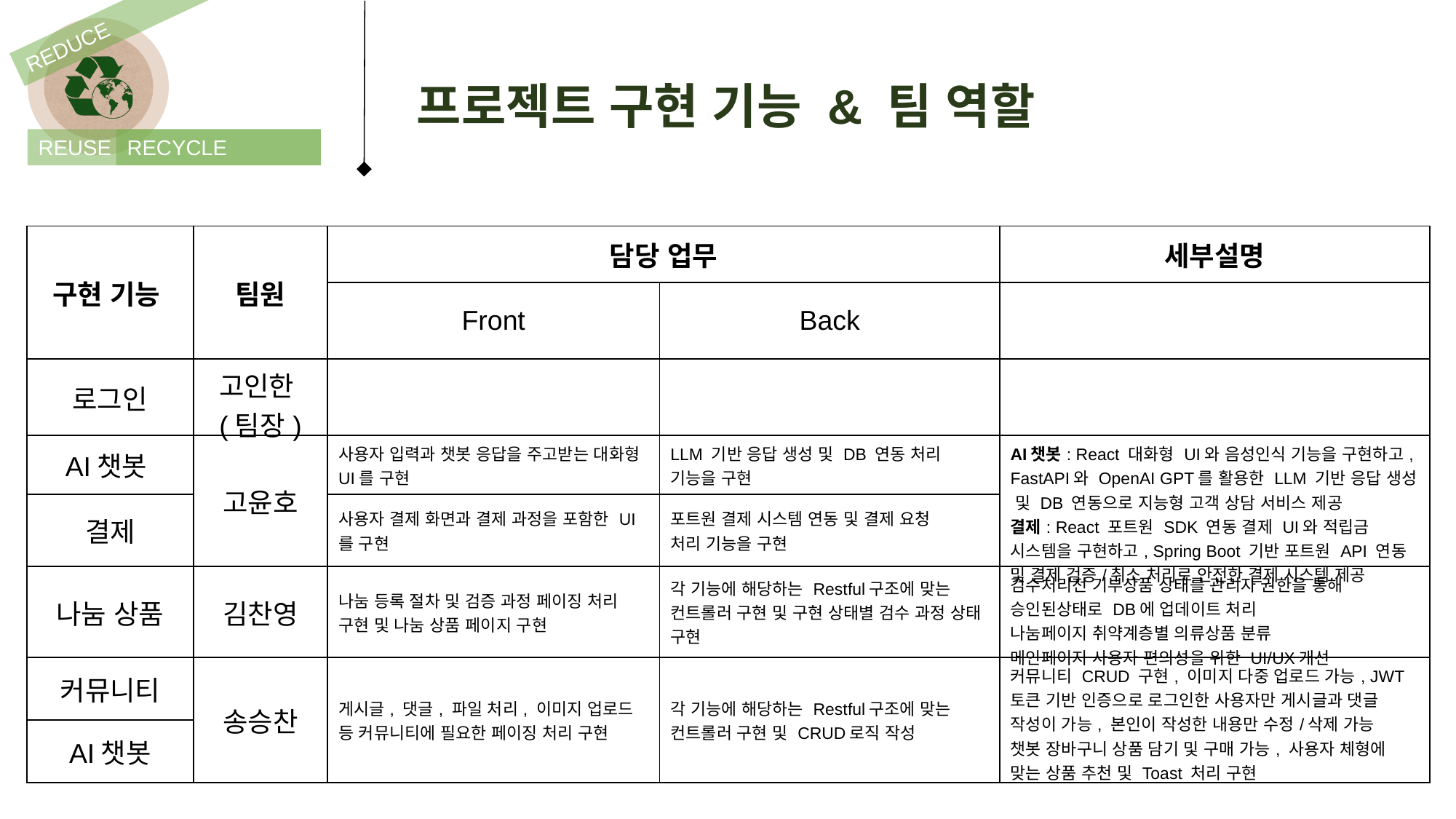

REDUCE

프로젝트 구현 기능 & 팀 역할
REUSE
RECYCLE
| 구현 기능 | 팀원 | 담당 업무 |  | 세부설명 |
| --- | --- | --- | --- | --- |
|  |  | Front | Back |  |
| 로그인 | 고인한 (팀장) |  |  |  |
| AI챗봇 | 고윤호 | 사용자 입력과 챗봇 응답을 주고받는 대화형 UI를 구현 | LLM 기반 응답 생성 및 DB 연동 처리 기능을 구현 | AI챗봇: React 대화형 UI와 음성인식 기능을 구현하고, FastAPI와 OpenAI GPT를 활용한 LLM 기반 응답 생성 및 DB 연동으로 지능형 고객 상담 서비스 제공 결제: React 포트원 SDK 연동 결제 UI와 적립금 시스템을 구현하고, Spring Boot 기반 포트원 API 연동 및 결제 검증/취소 처리로 안전한 결제 시스템 제공 |
| 결제 |  | 사용자 결제 화면과 결제 과정을 포함한 UI를 구현 | 포트원 결제 시스템 연동 및 결제 요청 처리 기능을 구현 |  |
| 나눔 상품 | 김찬영 | 나눔 등록 절차 및 검증 과정 페이징 처리 구현 및 나눔 상품 페이지 구현 | 각 기능에 해당하는 Restful구조에 맞는 컨트롤러 구현 및 구현 상태별 검수 과정 상태 구현 | 검수처리전 기부상품 상태를 관리자 권한을 통해 승인된상태로 DB에 업데이트 처리 나눔페이지 취약계층별 의류상품 분류 메인페이지 사용자 편의성을 위한 UI/UX개선 |
| 커뮤니티 | 송승찬 | 게시글, 댓글, 파일 처리, 이미지 업로드 등 커뮤니티에 필요한 페이징 처리 구현 | 각 기능에 해당하는 Restful구조에 맞는 컨트롤러 구현 및 CRUD로직 작성 | 커뮤니티 CRUD 구현, 이미지 다중 업로드 가능, JWT 토큰 기반 인증으로 로그인한 사용자만 게시글과 댓글 작성이 가능, 본인이 작성한 내용만 수정/삭제 가능 챗봇 장바구니 상품 담기 및 구매 가능, 사용자 체형에 맞는 상품 추천 및 Toast 처리 구현 |
| AI챗봇 |  |  |  |  |